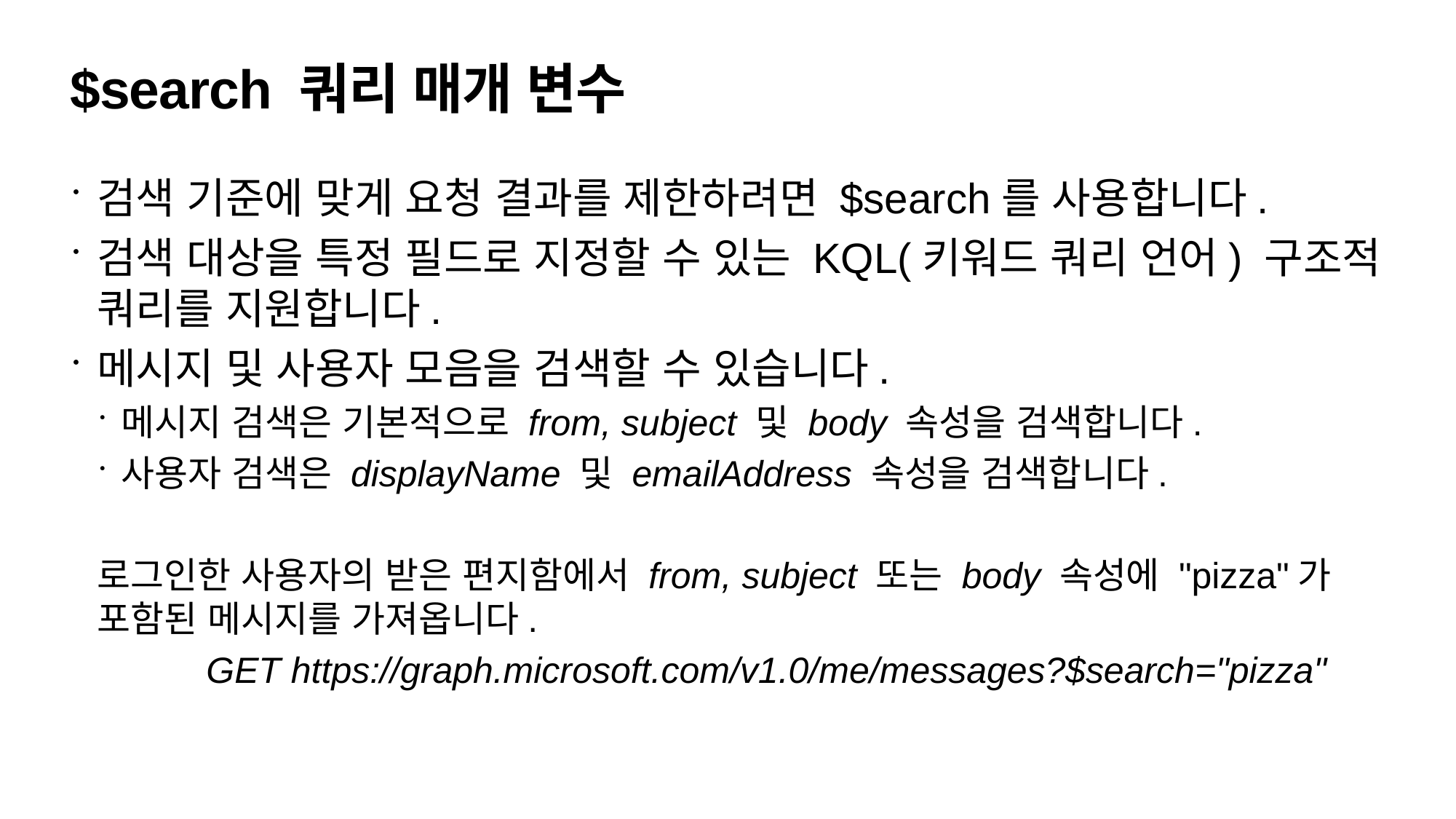

# $search 쿼리 매개 변수
검색 기준에 맞게 요청 결과를 제한하려면 $search를 사용합니다.
검색 대상을 특정 필드로 지정할 수 있는 KQL(키워드 쿼리 언어) 구조적 쿼리를 지원합니다.
메시지 및 사용자 모음을 검색할 수 있습니다.
메시지 검색은 기본적으로 from, subject 및 body 속성을 검색합니다.
사용자 검색은 displayName 및 emailAddress 속성을 검색합니다.

로그인한 사용자의 받은 편지함에서 from, subject 또는 body 속성에 "pizza"가 포함된 메시지를 가져옵니다.
	GET https://graph.microsoft.com/v1.0/me/messages?$search="pizza"